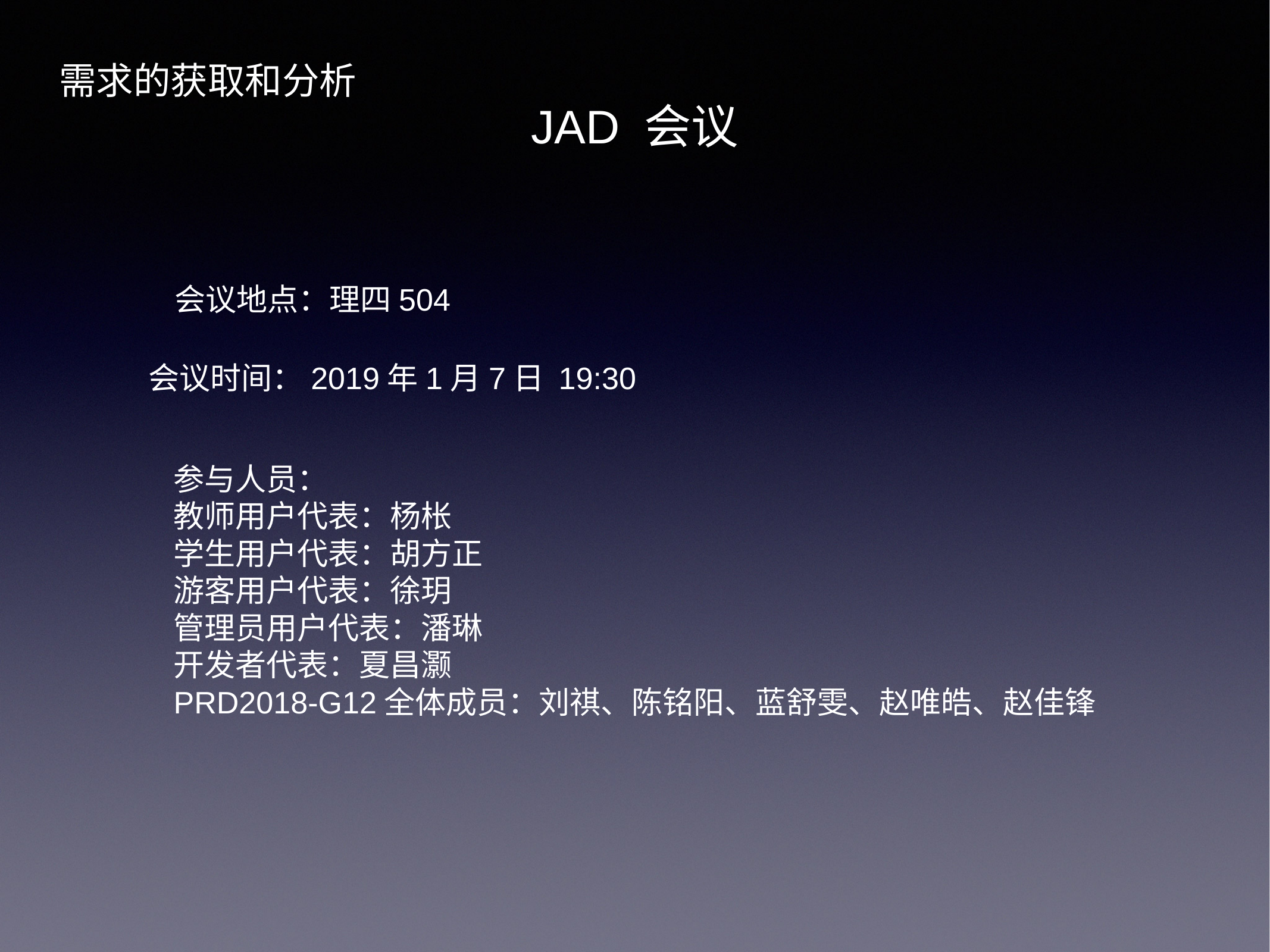

需求的获取和分析
JAD 会议
会议地点：理四504
会议时间：2019年1月7日 19:30
参与人员：
教师用户代表：杨枨
学生用户代表：胡方正
游客用户代表：徐玥
管理员用户代表：潘琳
开发者代表：夏昌灏
PRD2018-G12全体成员：刘祺、陈铭阳、蓝舒雯、赵唯皓、赵佳锋